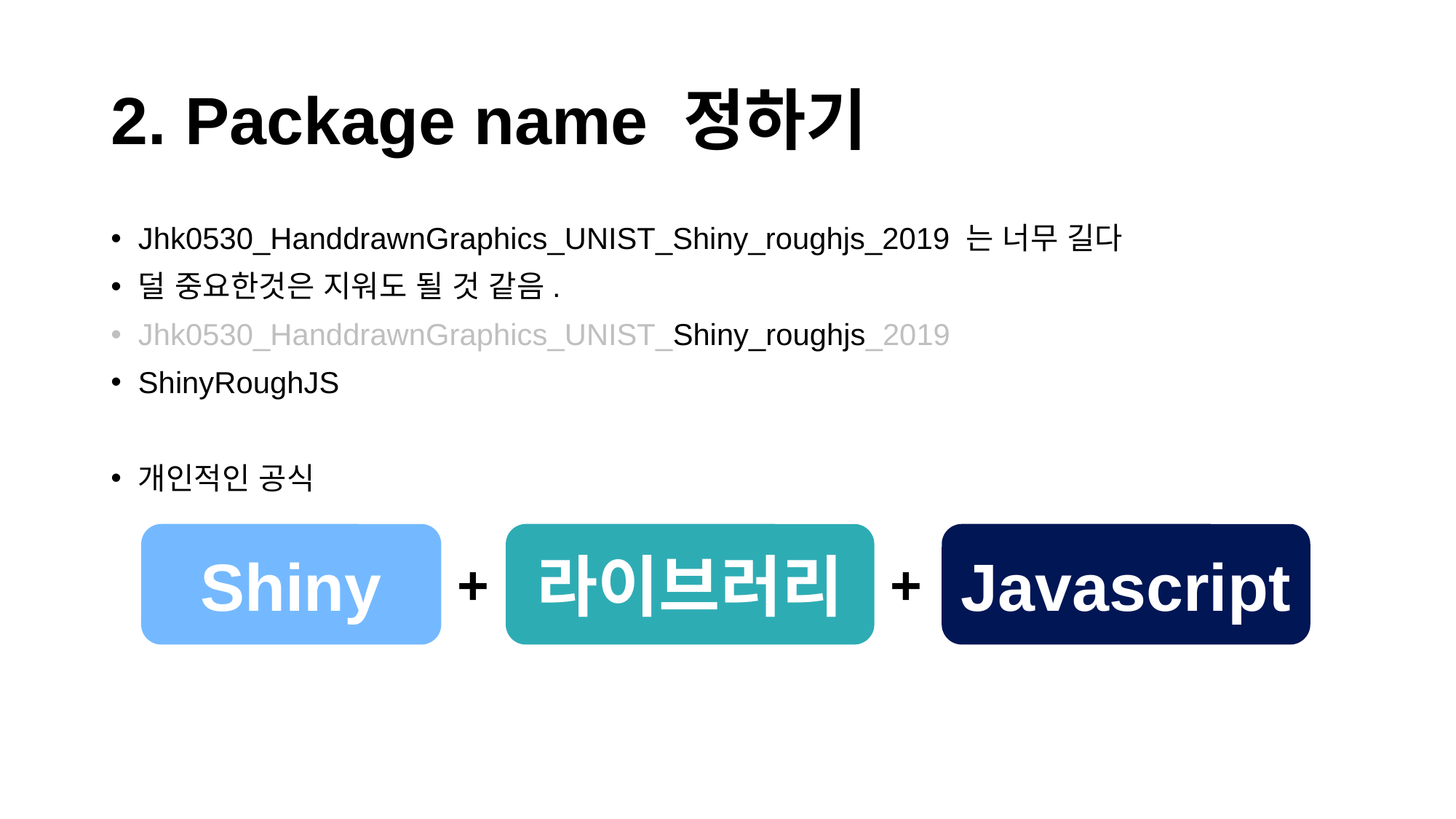

# 2. Package name 정하기
Jhk0530_HanddrawnGraphics_UNIST_Shiny_roughjs_2019 는 너무 길다
덜 중요한것은 지워도 될 것 같음.
Jhk0530_HanddrawnGraphics_UNIST_Shiny_roughjs_2019
ShinyRoughJS

개인적인 공식

Shiny
라이브러리
Javascript
+
+